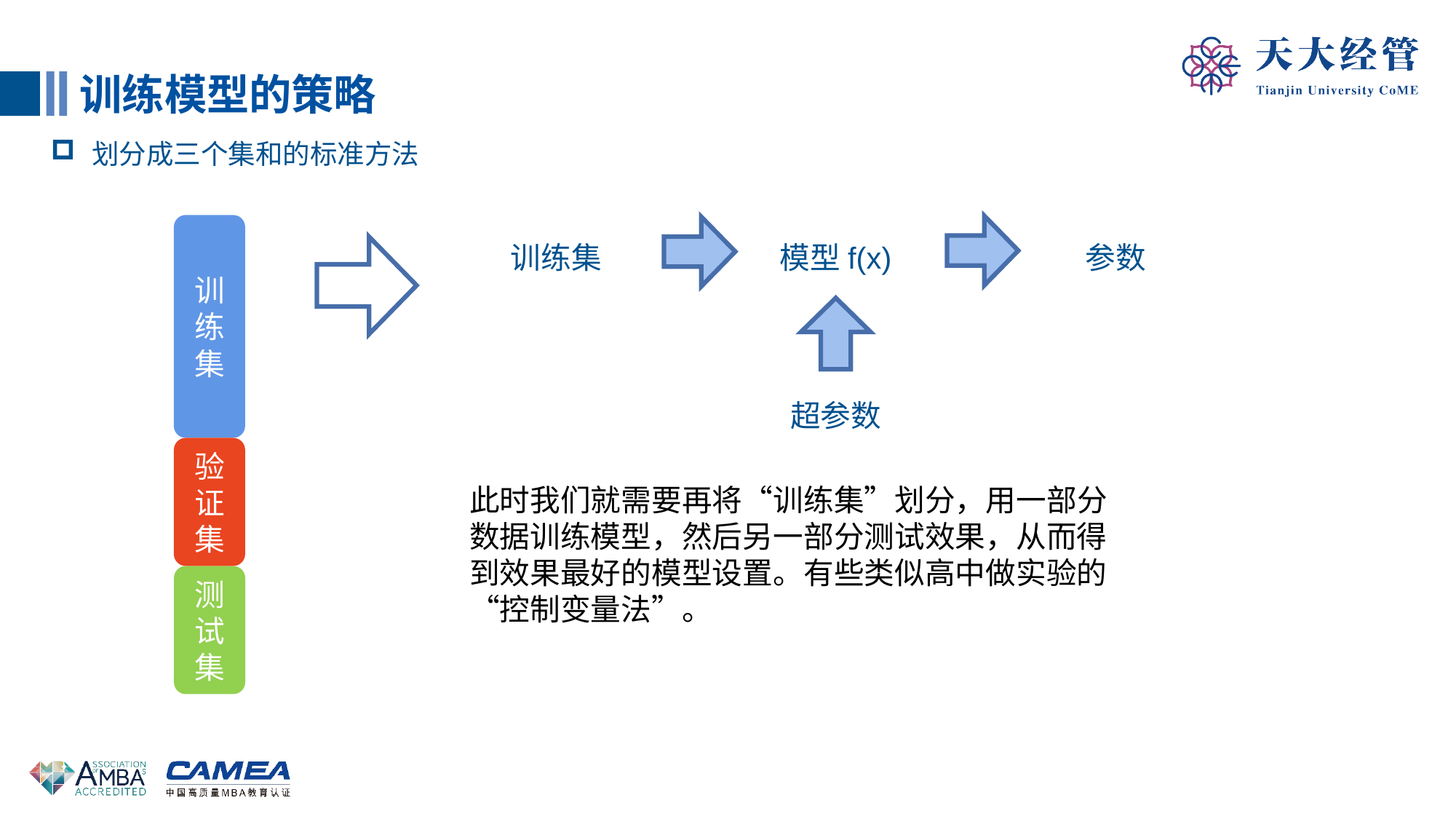

训练模型的策略

划分成三个集和的标准方法
训练集

训练集
模型f(x)
参数

超参数
验证集
此时我们就需要再将“训练集”划分，用一部分数据训练模型，然后另一部分测试效果，从而得到效果最好的模型设置。有些类似高中做实验的“控制变量法”。
测试集